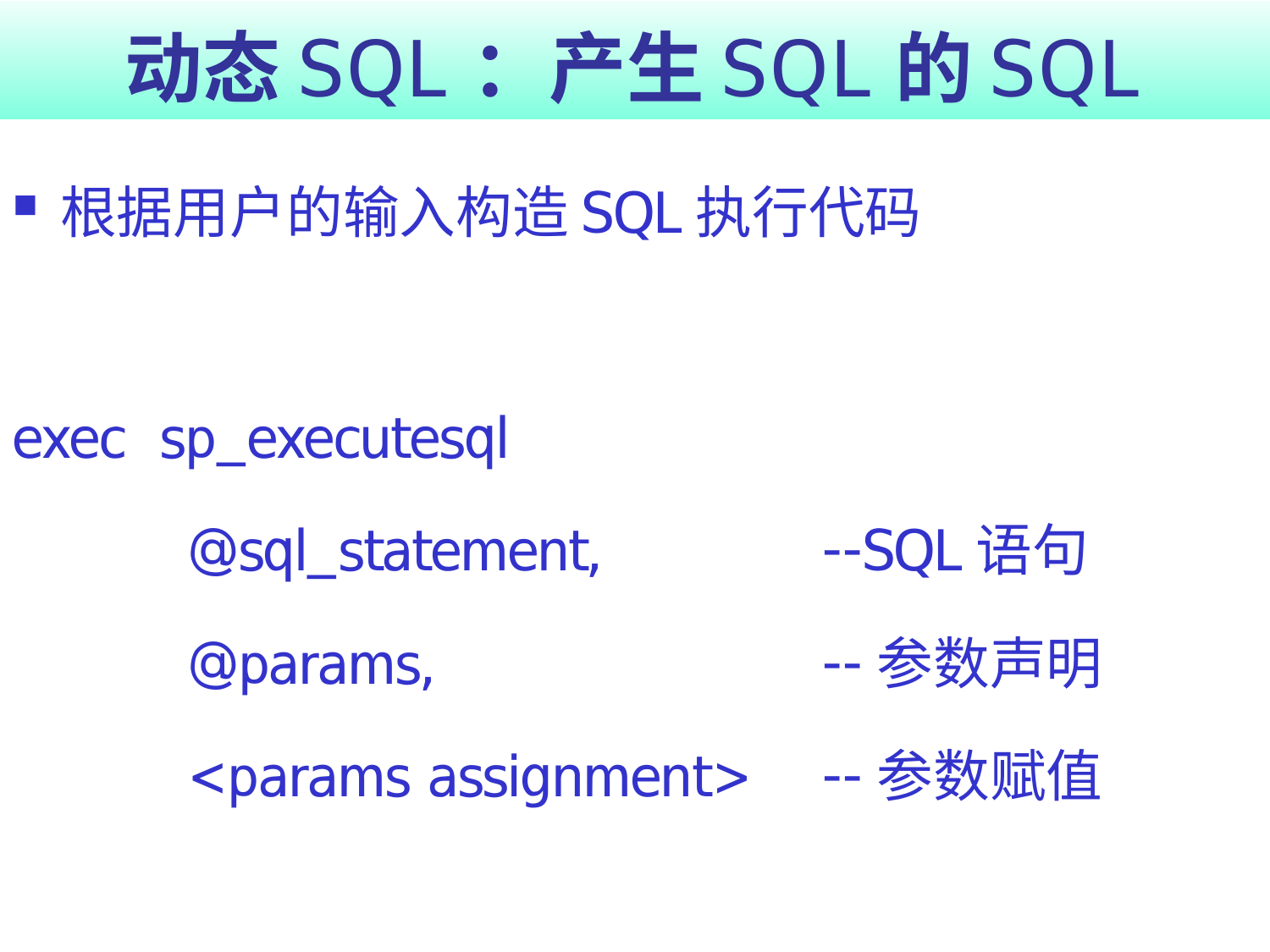

# 动态SQL：产生SQL的SQL
根据用户的输入构造SQL执行代码

exec  sp_executesql
		@sql_statement,		--SQL语句
		@params,				--参数声明
		<params assignment>	--参数赋值